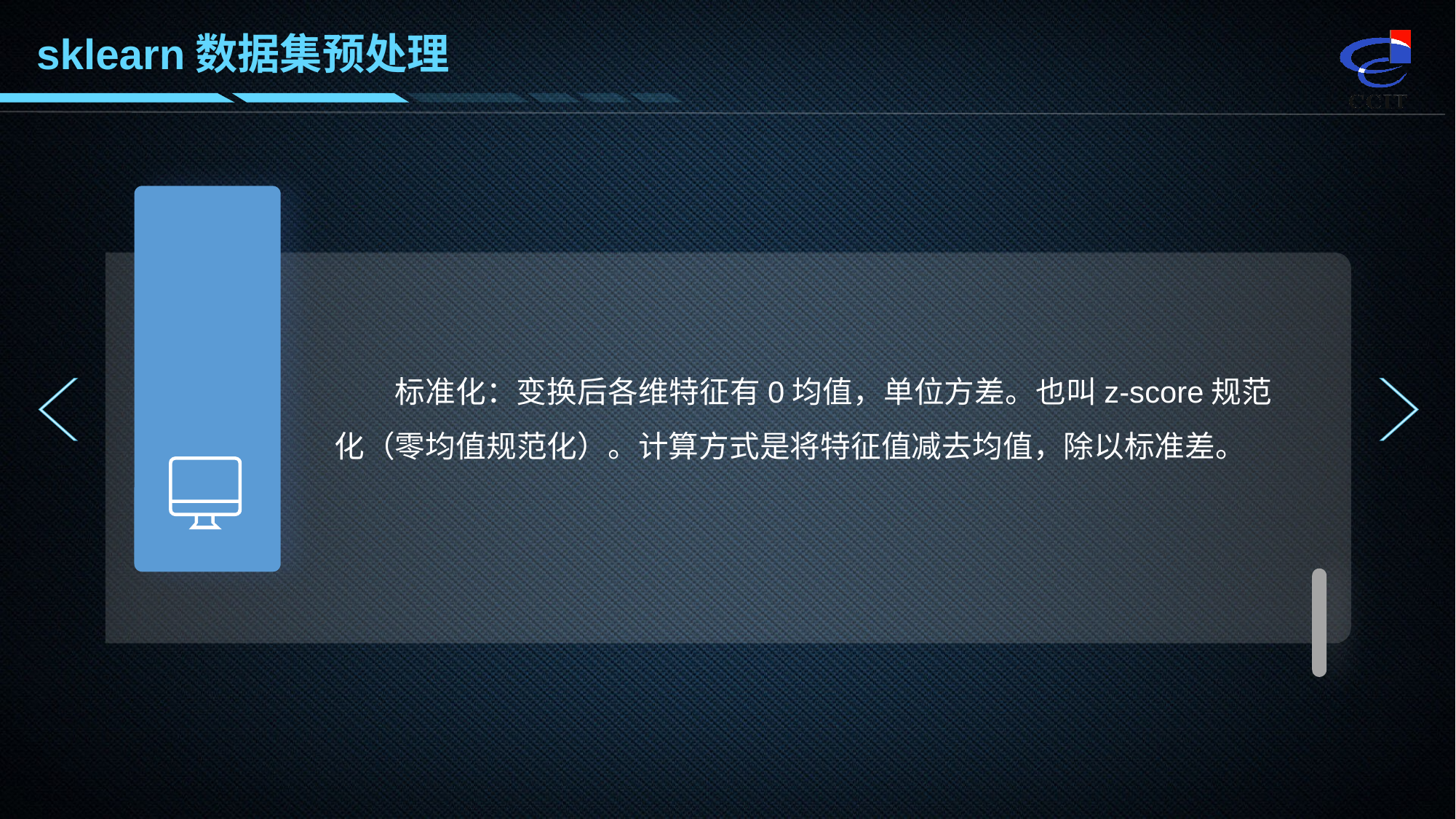

sklearn数据集预处理

标准化：变换后各维特征有0均值，单位方差。也叫z-score规范化（零均值规范化）。计算方式是将特征值减去均值，除以标准差。